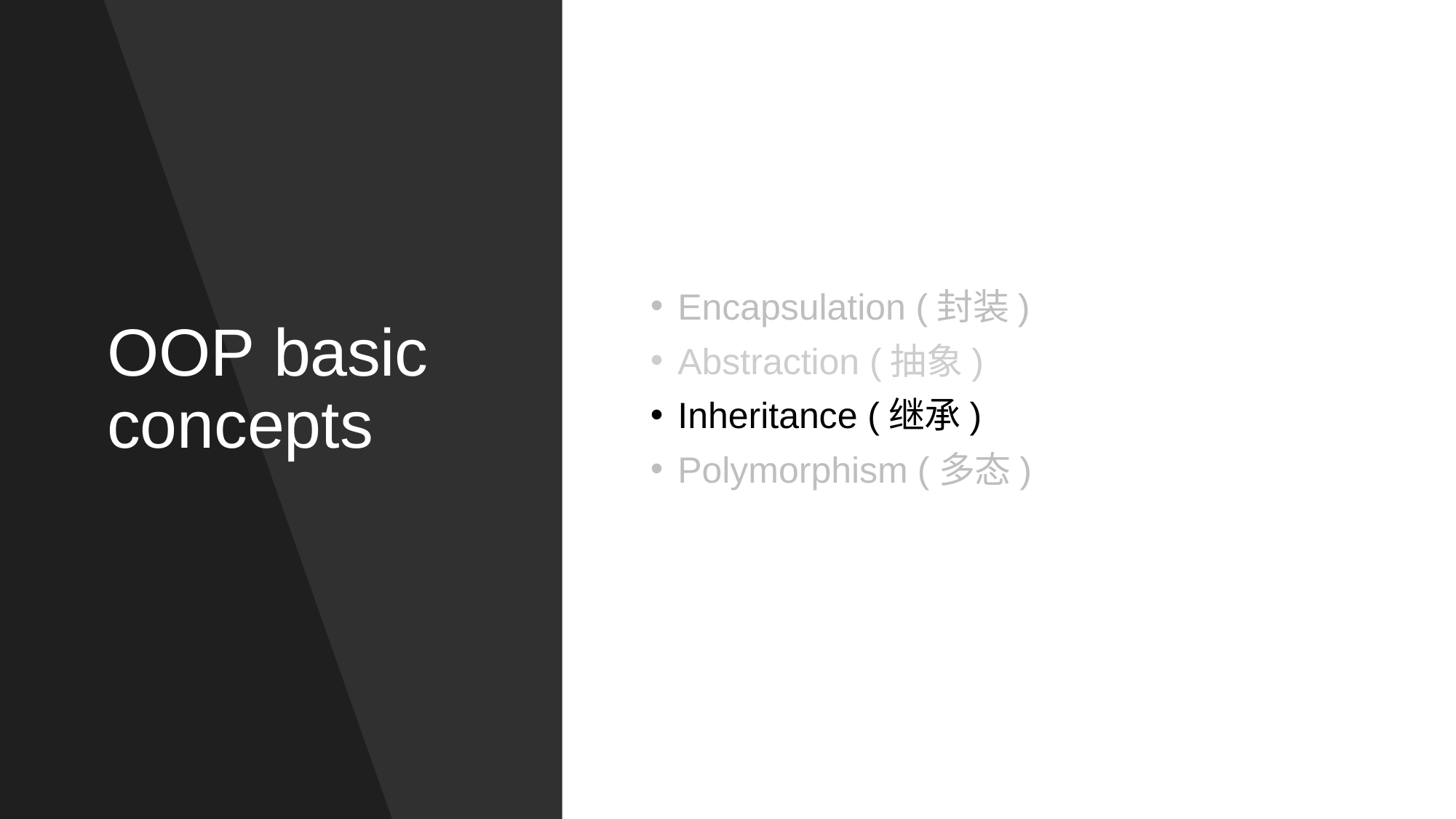

Encapsulation (封装)
Abstraction (抽象)
Inheritance (继承)
Polymorphism (多态)
# OOP basic concepts
66